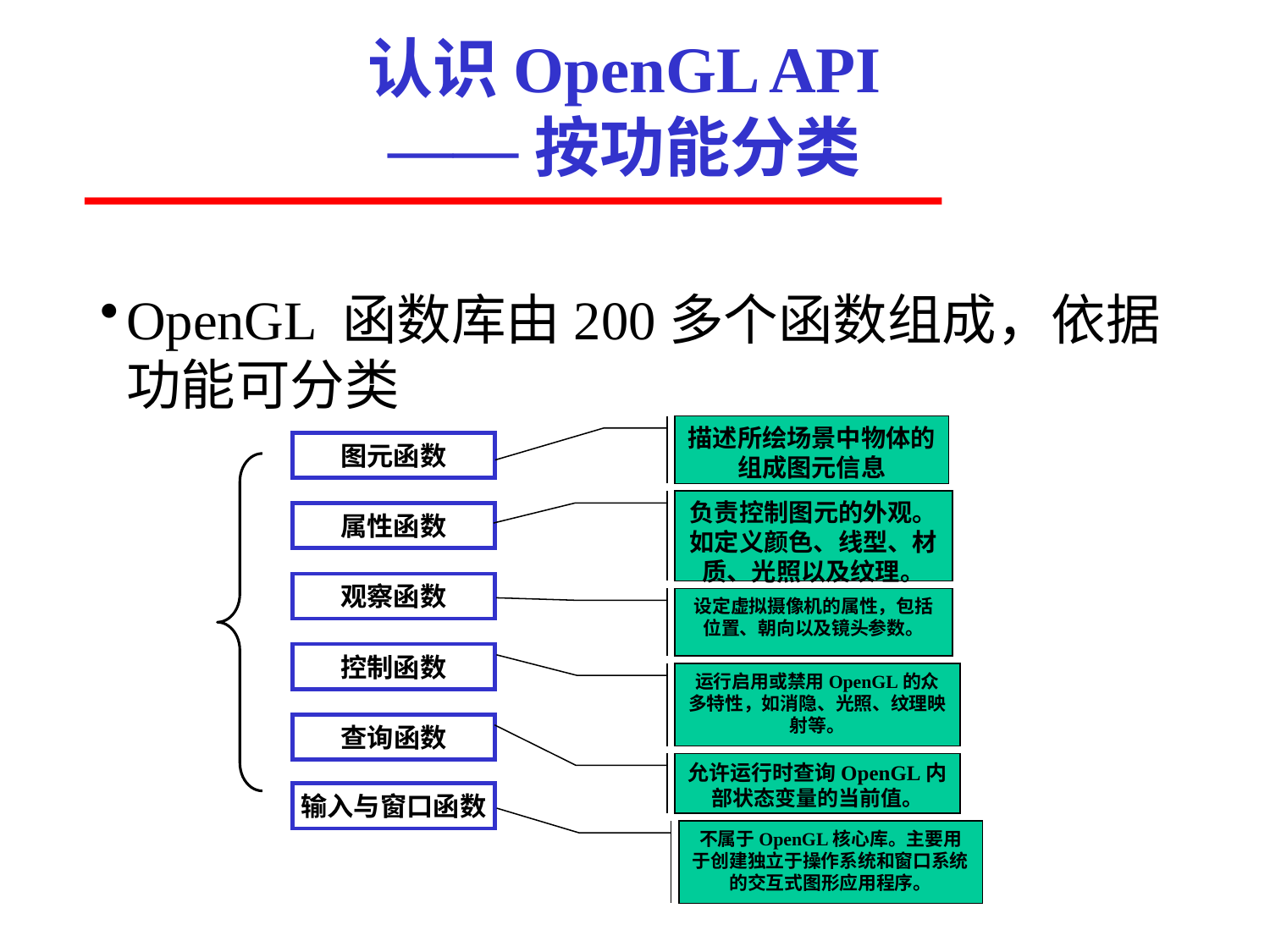

# 认识OpenGL API ——按功能分类
OpenGL 函数库由200多个函数组成，依据功能可分类

描述所绘场景中物体的组成图元信息
图元函数

负责控制图元的外观。如定义颜色、线型、材质、光照以及纹理。
属性函数
观察函数
设定虚拟摄像机的属性，包括位置、朝向以及镜头参数。
控制函数
运行启用或禁用OpenGL的众多特性，如消隐、光照、纹理映射等。
查询函数
允许运行时查询OpenGL内部状态变量的当前值。
输入与窗口函数
不属于OpenGL核心库。主要用于创建独立于操作系统和窗口系统的交互式图形应用程序。